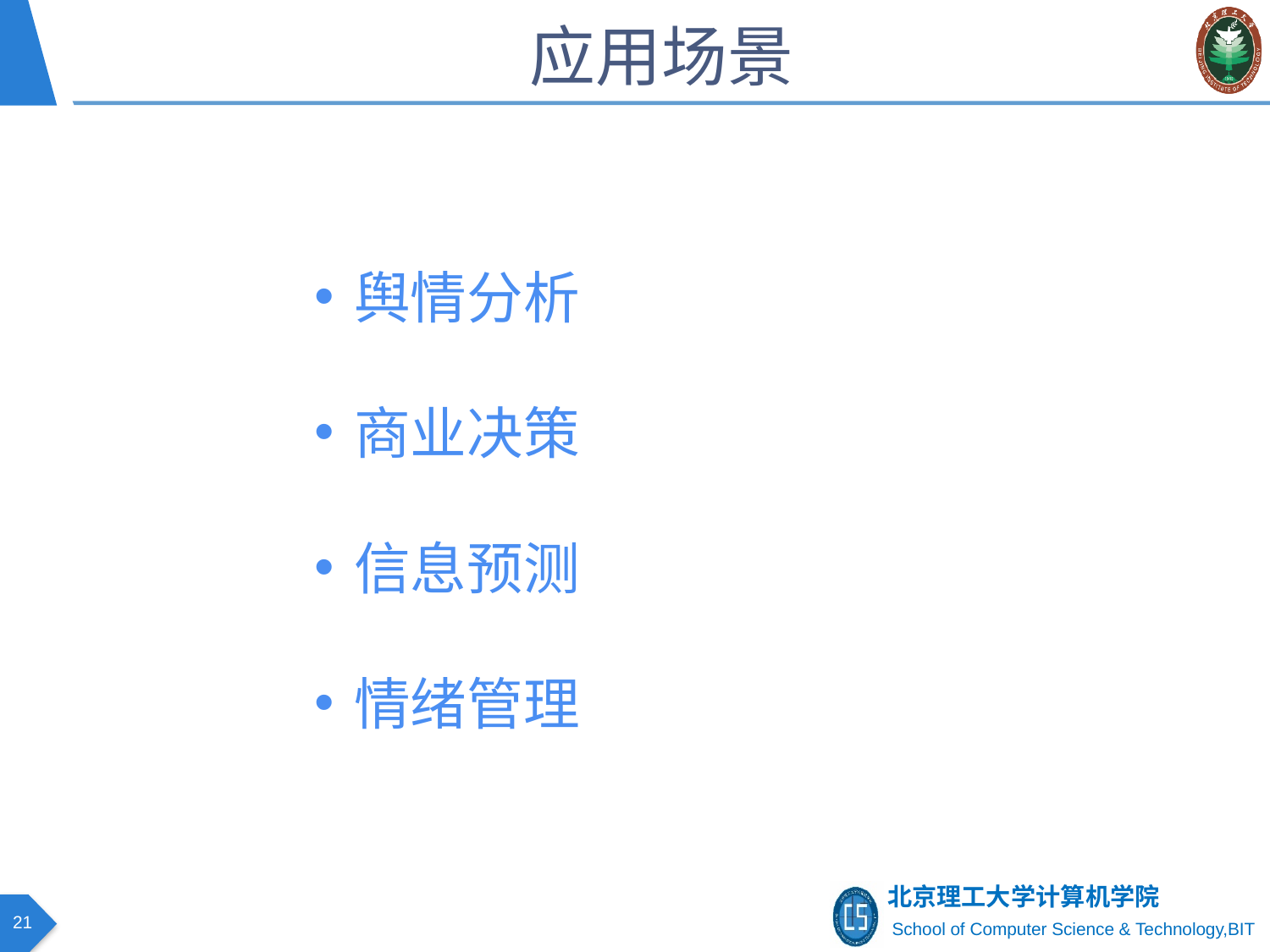

# 应用场景
舆情分析

商业决策

信息预测

情绪管理
21